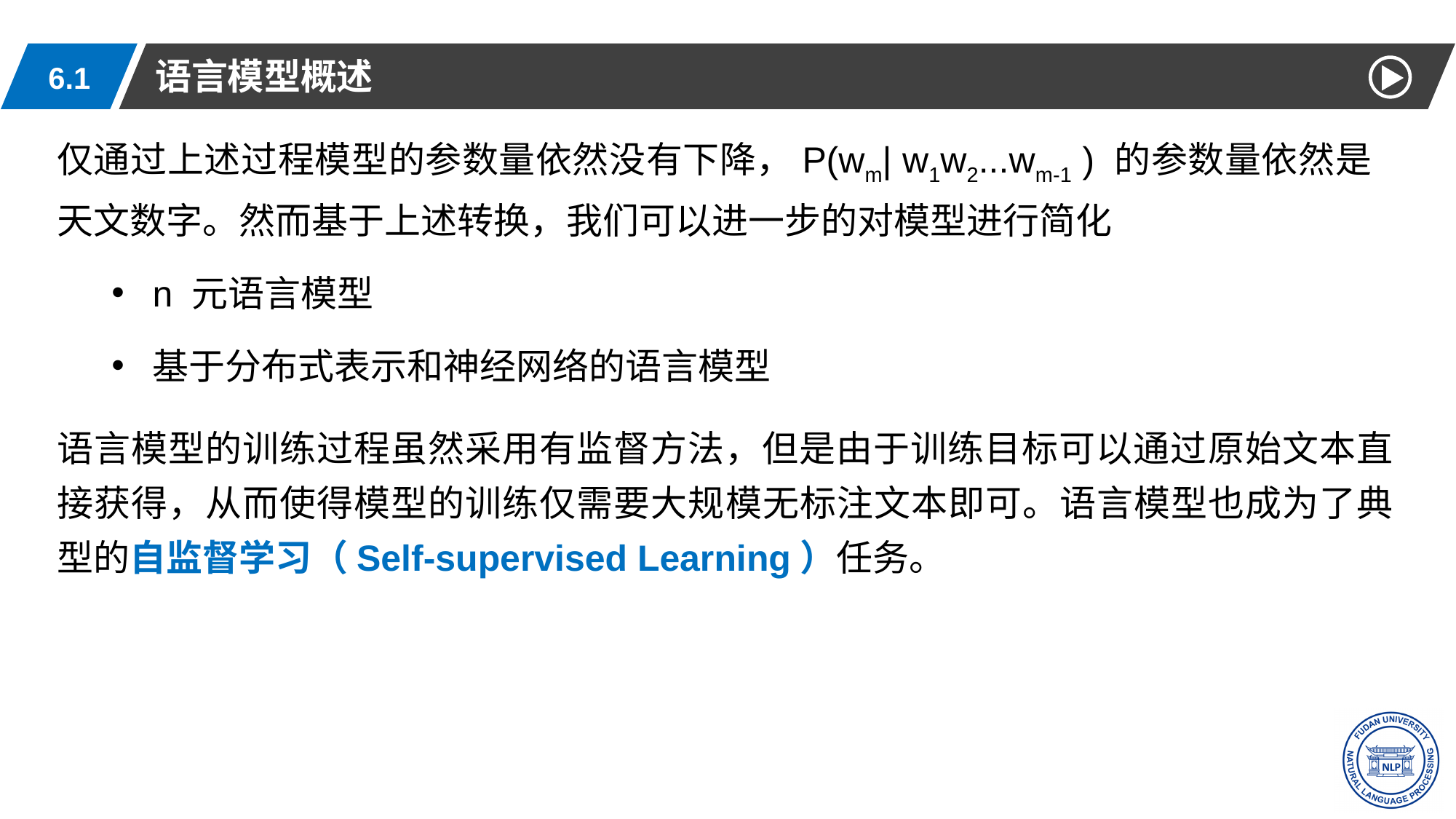

语言模型概述
6.1

仅通过上述过程模型的参数量依然没有下降，P(wm| w1w2...wm-1 ) 的参数量依然是天文数字。然而基于上述转换，我们可以进一步的对模型进行简化
n 元语言模型
基于分布式表示和神经网络的语言模型
语言模型的训练过程虽然采用有监督方法，但是由于训练目标可以通过原始文本直接获得，从而使得模型的训练仅需要大规模无标注文本即可。语言模型也成为了典型的自监督学习（Self-supervised Learning）任务。
7